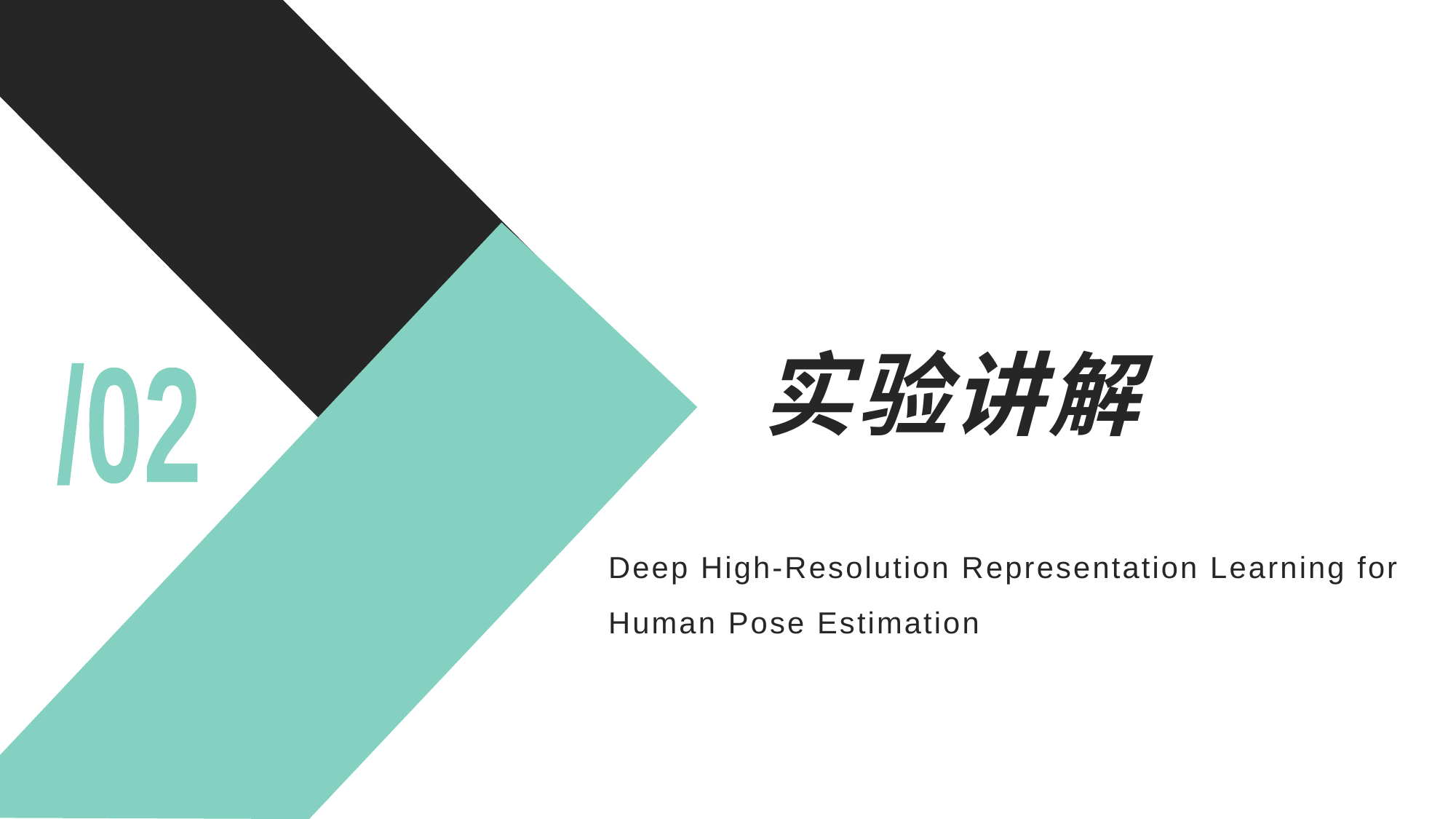

# 实验讲解
/02
Deep High-Resolution Representation Learning for Human Pose Estimation